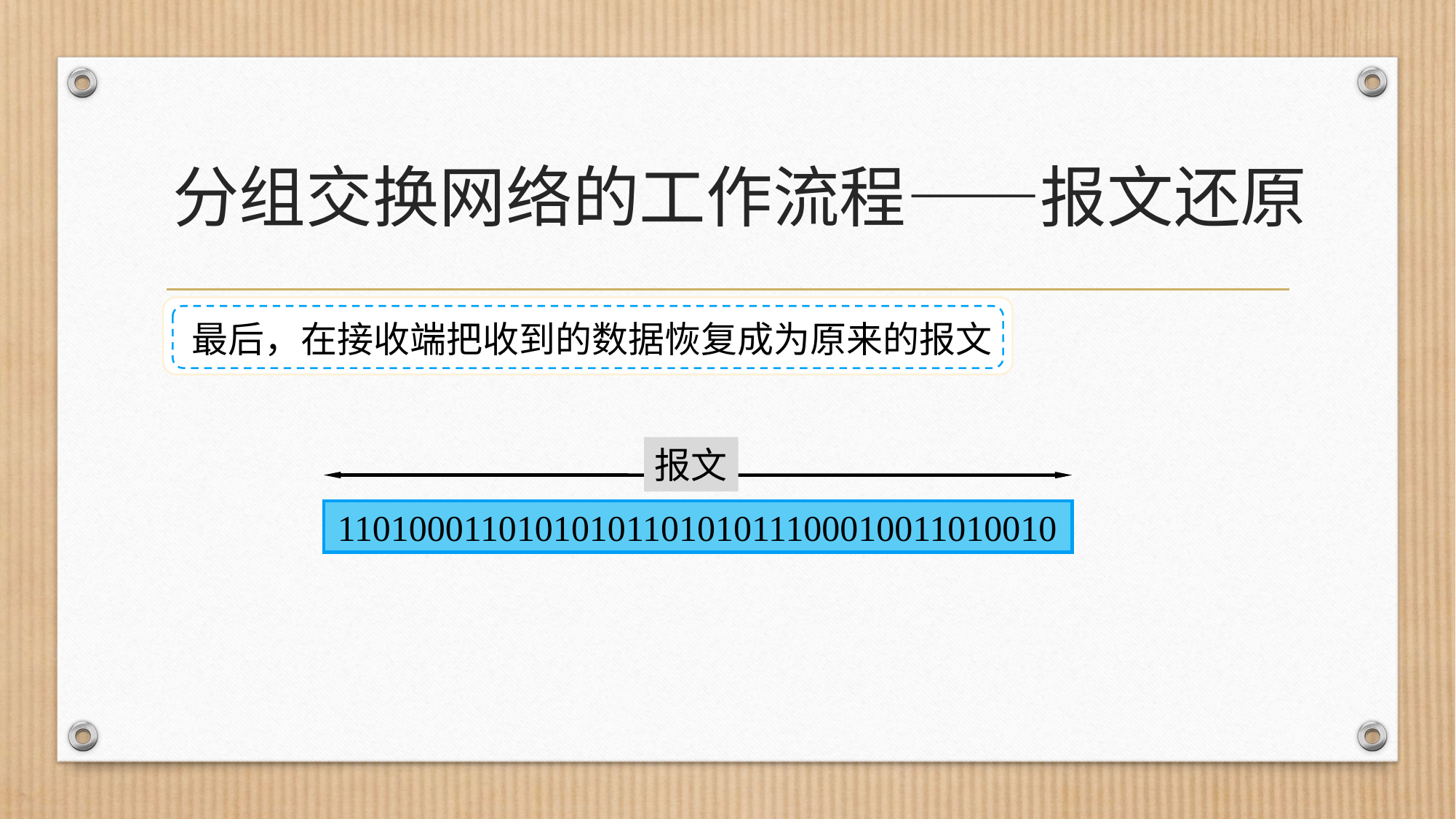

# 分组交换网络的工作流程——报文还原

最后，在接收端把收到的数据恢复成为原来的报文
报文

1101000110101010110101011100010011010010